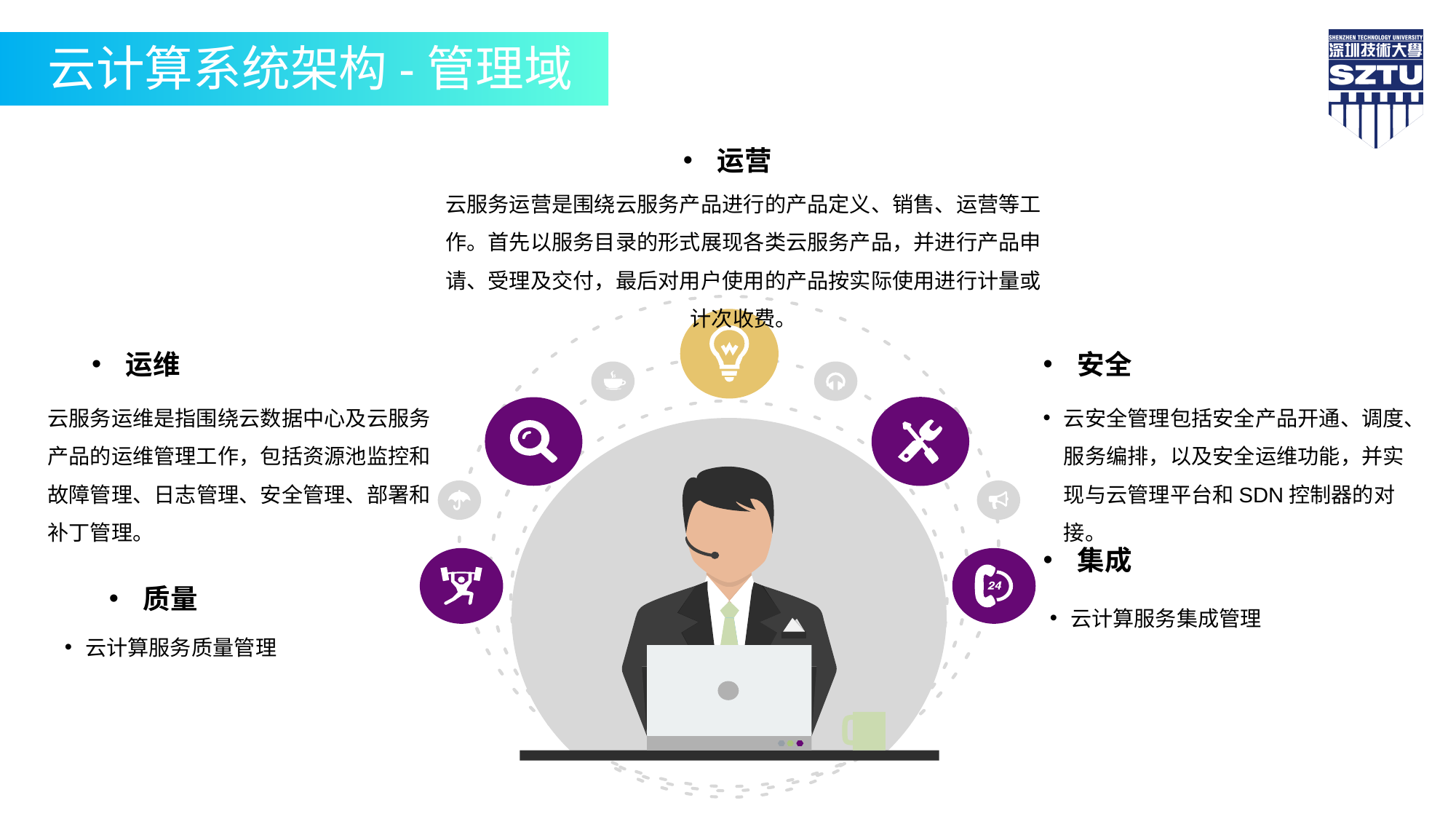

云计算系统架构-管理域
运营
云服务运营是围绕云服务产品进行的产品定义、销售、运营等工作。首先以服务目录的形式展现各类云服务产品，并进行产品申请、受理及交付，最后对用户使用的产品按实际使用进行计量或计次收费。

运维
云服务运维是指围绕云数据中心及云服务产品的运维管理工作，包括资源池监控和故障管理、日志管理、安全管理、部署和补丁管理。
安全
云安全管理包括安全产品开通、调度、服务编排，以及安全运维功能，并实现与云管理平台和SDN控制器的对接。

集成

质量

云计算服务集成管理
云计算服务质量管理